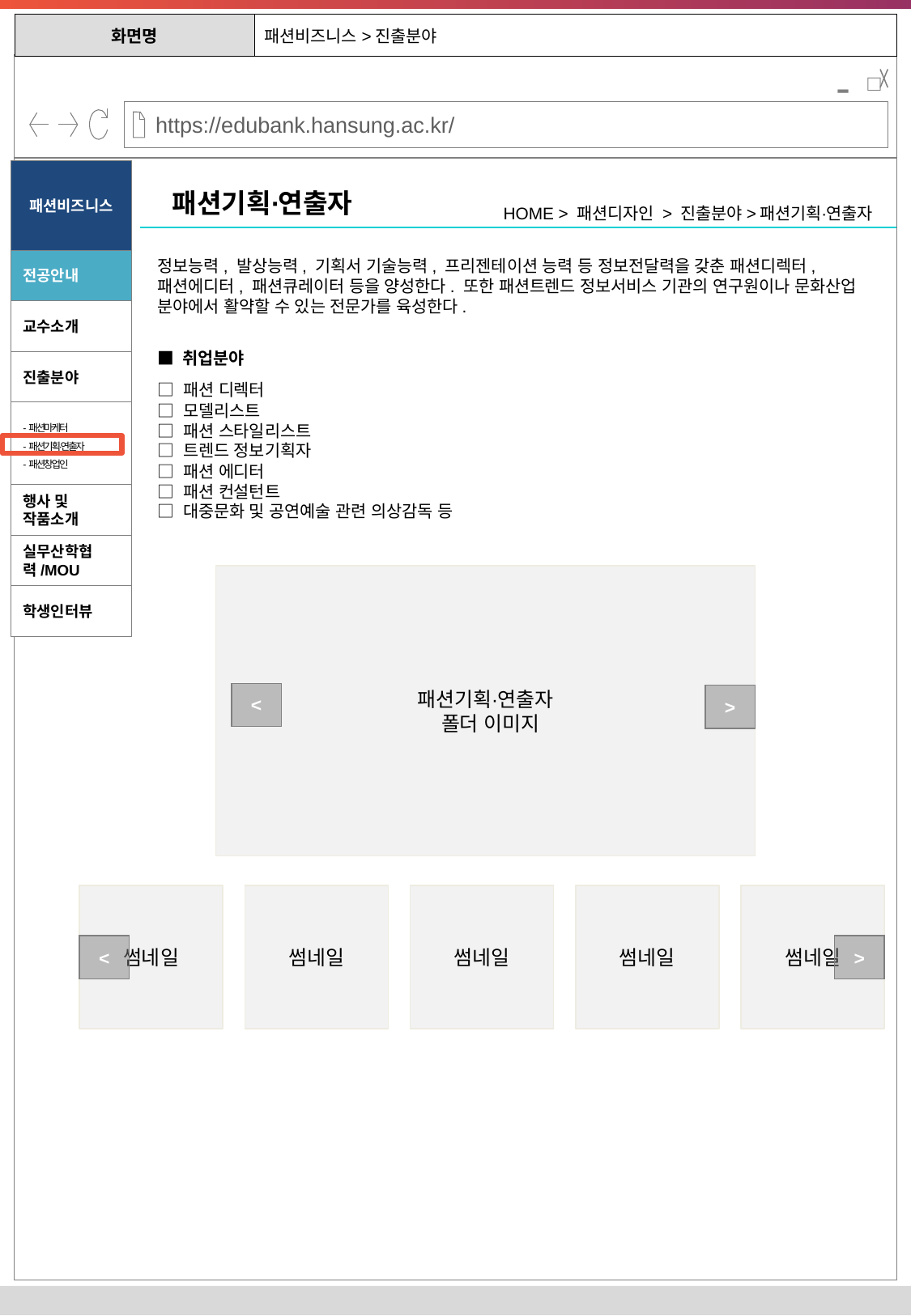

| 화면명 | 패션비즈니스>진출분야 |
| --- | --- |
-
패션비즈니스
패션기획∙연출자
HOME > 패션디자인 > 진출분야>패션기획∙연출자
정보능력, 발상능력, 기획서 기술능력, 프리젠테이션 능력 등 정보전달력을 갖춘 패션디렉터, 패션에디터, 패션큐레이터 등을 양성한다. 또한 패션트렌드 정보서비스 기관의 연구원이나 문화산업 분야에서 활약할 수 있는 전문가를 육성한다.
전공안내
교수소개
■ 취업분야
진출분야
□ 패션 디렉터
□ 모델리스트
□ 패션 스타일리스트
□ 트렌드 정보기획자
□ 패션 에디터
□ 패션 컨설턴트
□ 대중문화 및 공연예술 관련 의상감독 등
-패션마케터
-패션기획∙연출자
-패션창업인

행사 및 작품소개
실무산학협력/MOU
패션기획∙연출자
 폴더 이미지
학생인터뷰
<
>
썸네일
썸네일
썸네일
썸네일
썸네일
<
>